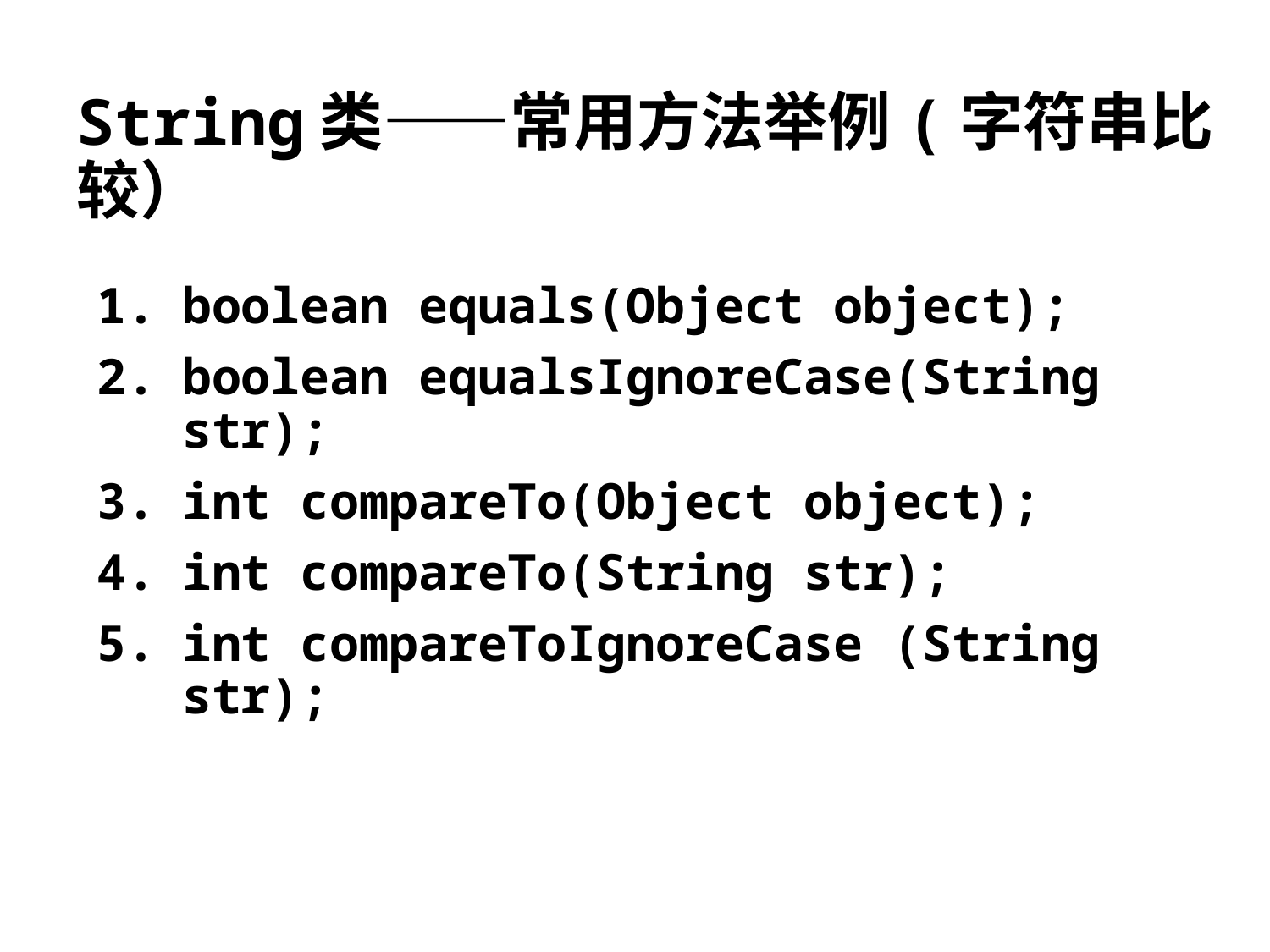

# String类——常用方法举例(字符串比较）
boolean equals(Object object);
boolean equalsIgnoreCase(String str);
int compareTo(Object object);
int compareTo(String str);
int compareToIgnoreCase (String str);